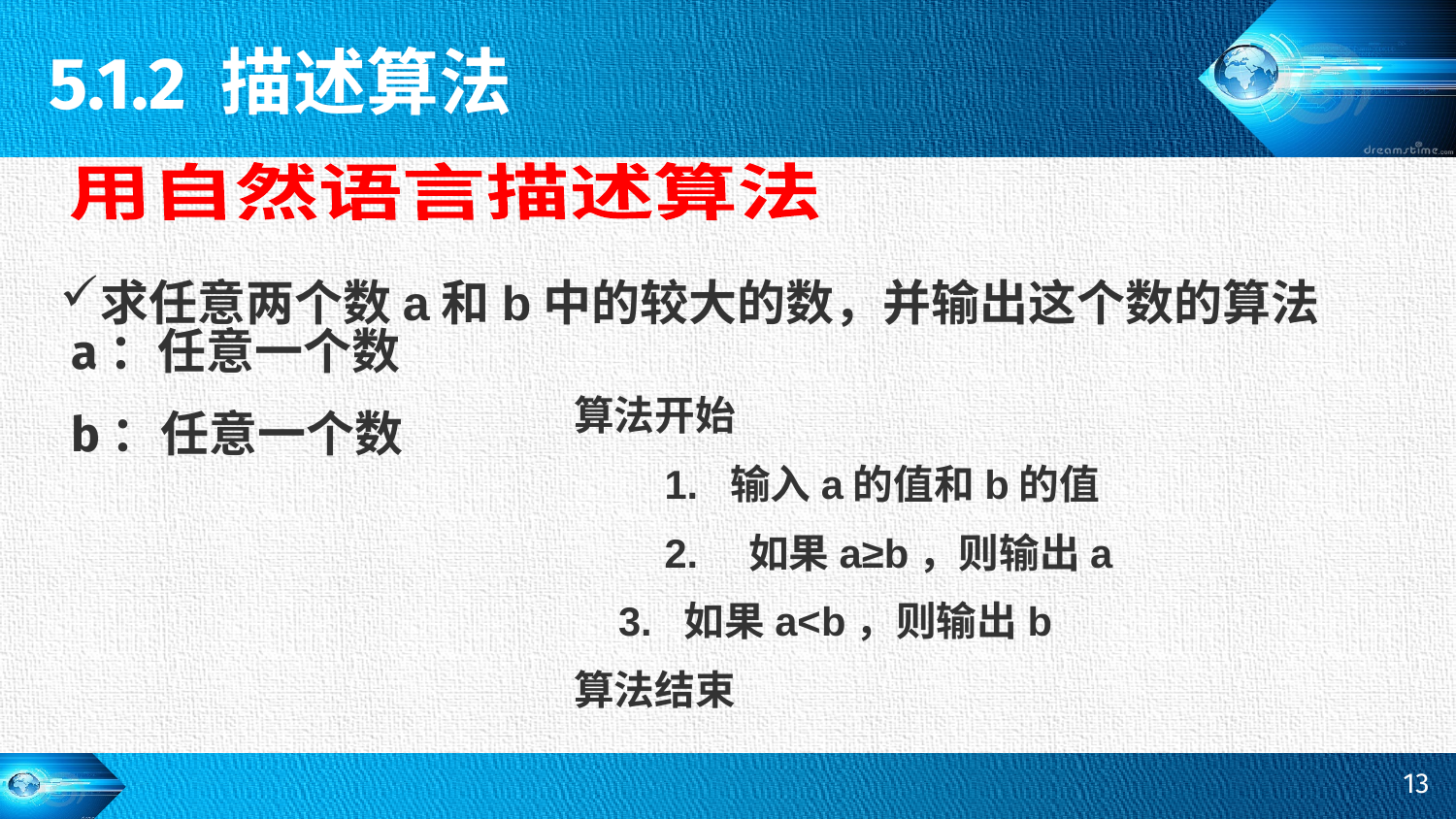

5.1.2 描述算法
用自然语言描述算法
求任意两个数a和b中的较大的数，并输出这个数的算法
a：任意一个数
b：任意一个数

算法开始
　　1.  输入a的值和b的值
　　2.　如果a≥b，则输出a
    3.  如果a<b，则输出b
算法结束
13